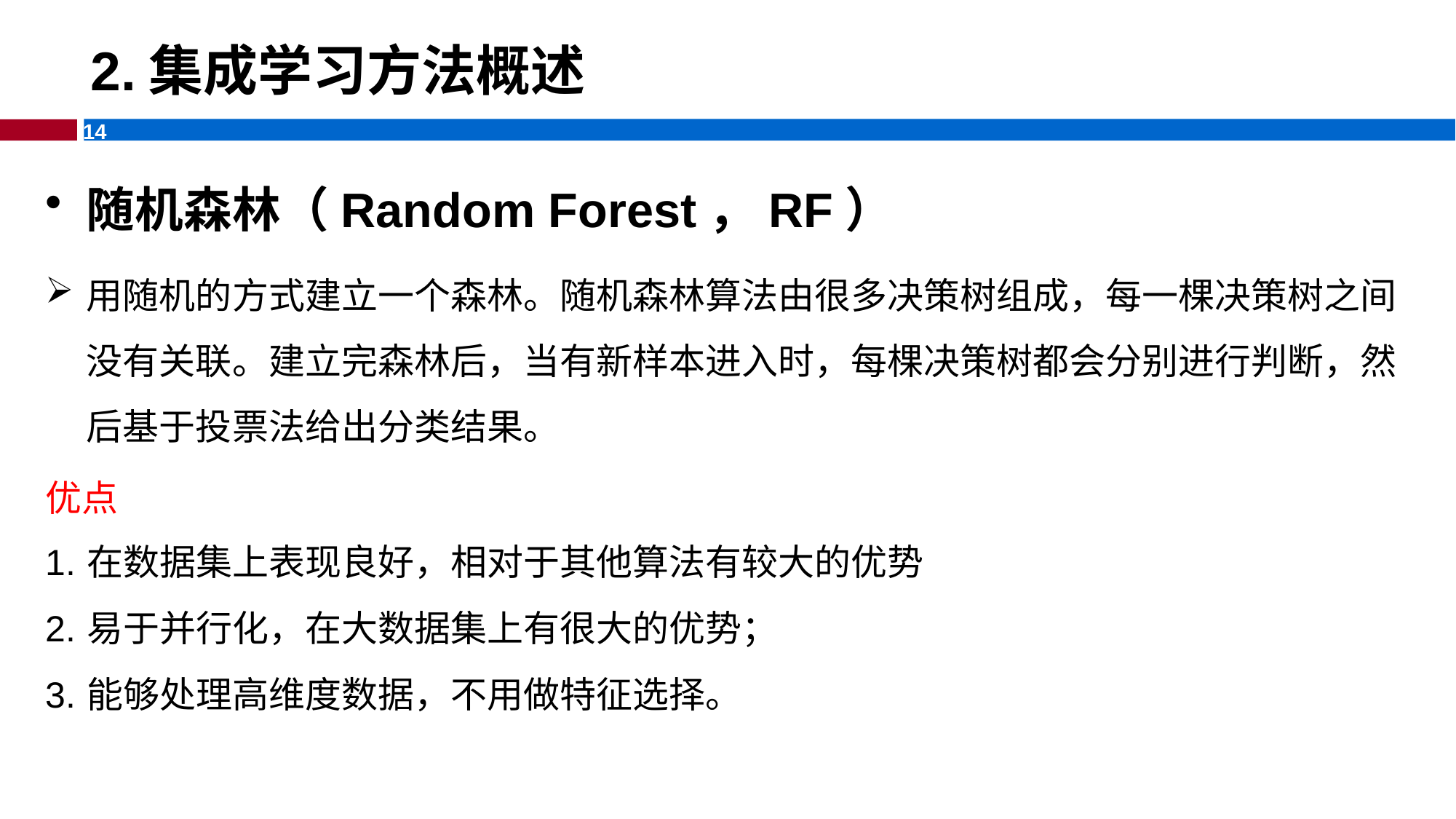

# 2.集成学习方法概述
随机森林（Random Forest，RF）
用随机的方式建立一个森林。随机森林算法由很多决策树组成，每一棵决策树之间没有关联。建立完森林后，当有新样本进入时，每棵决策树都会分别进行判断，然后基于投票法给出分类结果。
优点
在数据集上表现良好，相对于其他算法有较大的优势
易于并行化，在大数据集上有很大的优势；
能够处理高维度数据，不用做特征选择。